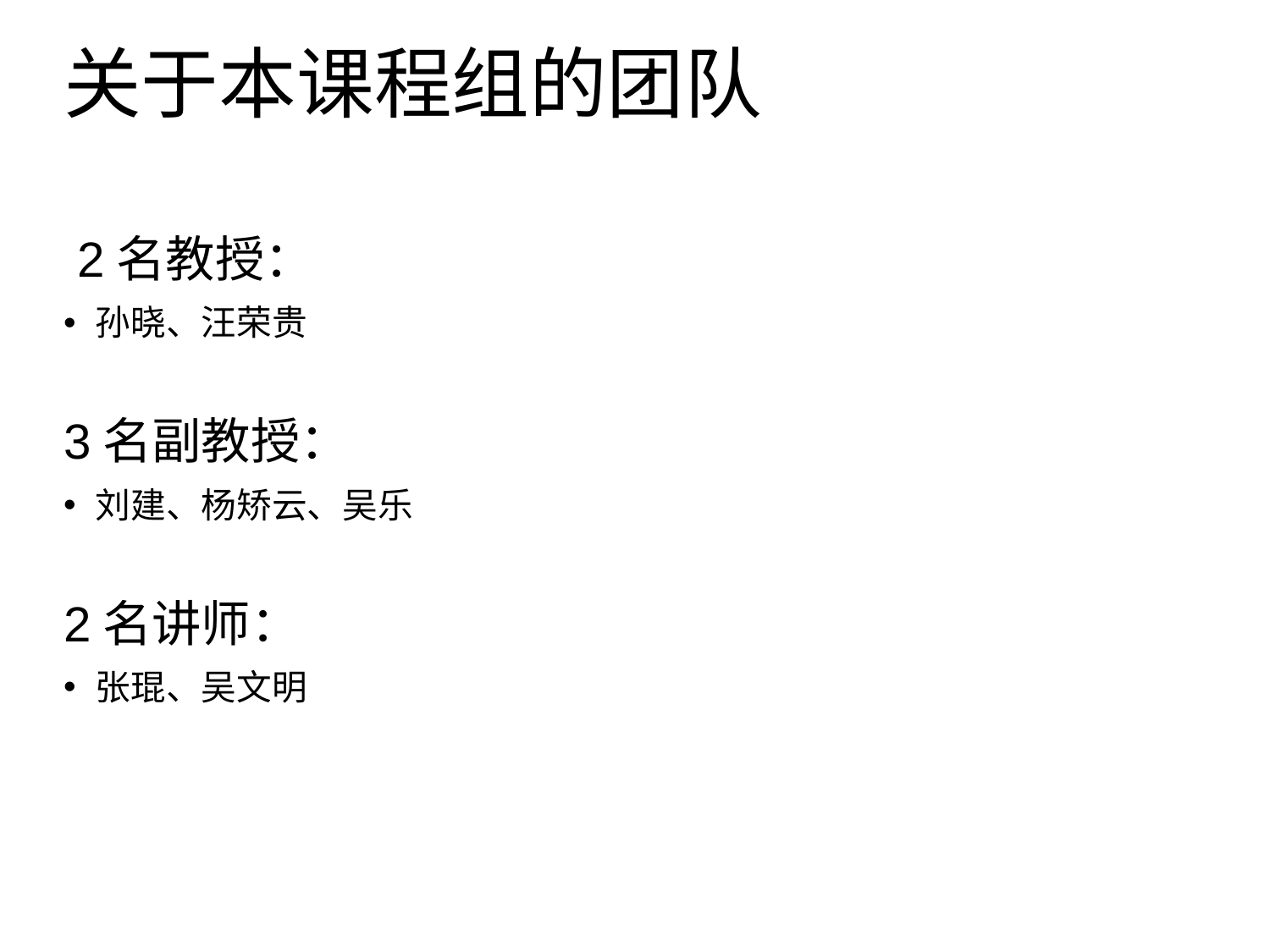

# 关于本课程组的团队
 2名教授：
孙晓、汪荣贵

3名副教授：
刘建、杨矫云、吴乐

2名讲师：
张琨、吴文明